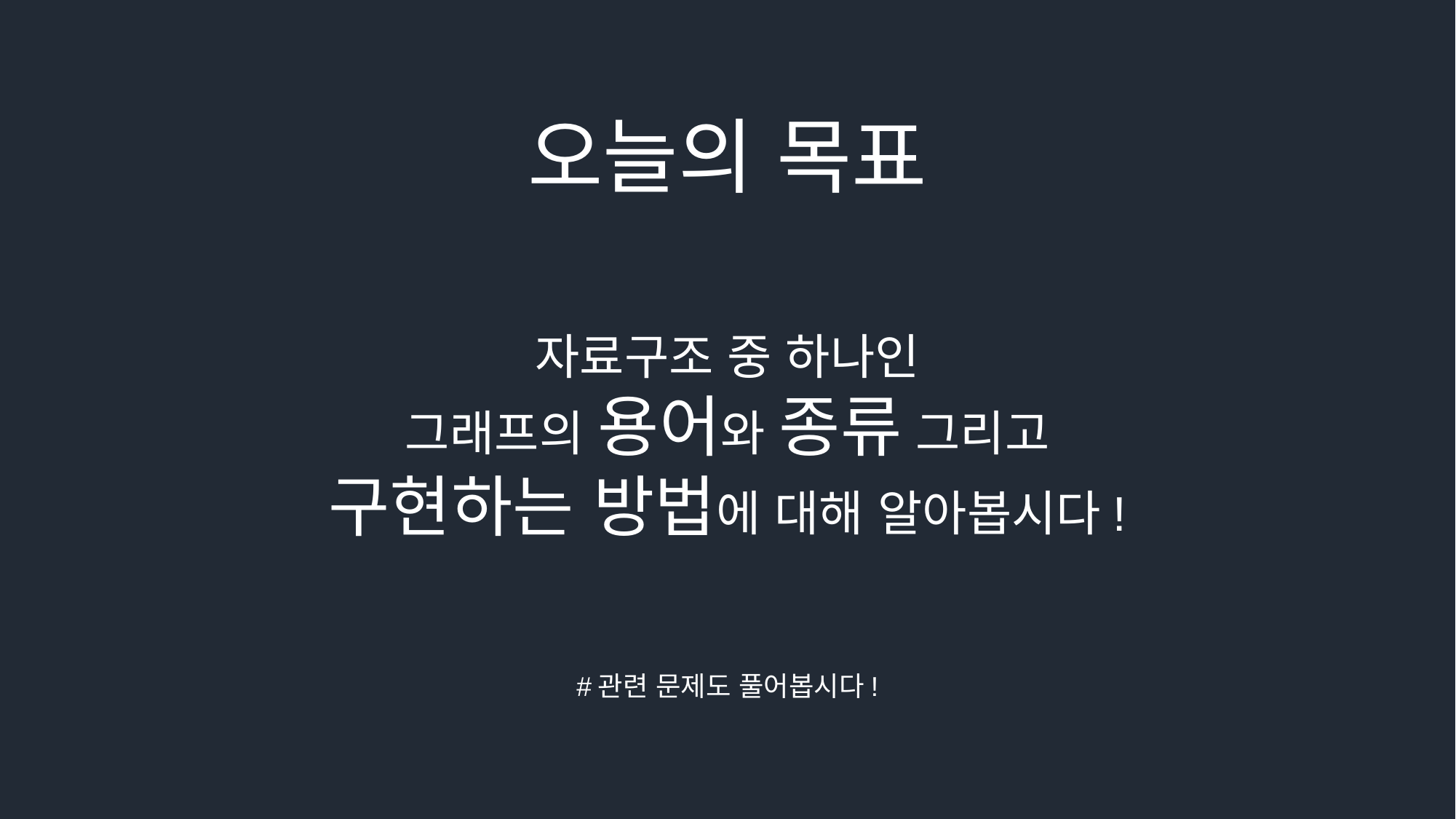

오늘의 목표
자료구조 중 하나인
그래프의 용어와 종류 그리고
구현하는 방법에 대해 알아봅시다!
#관련 문제도 풀어봅시다!